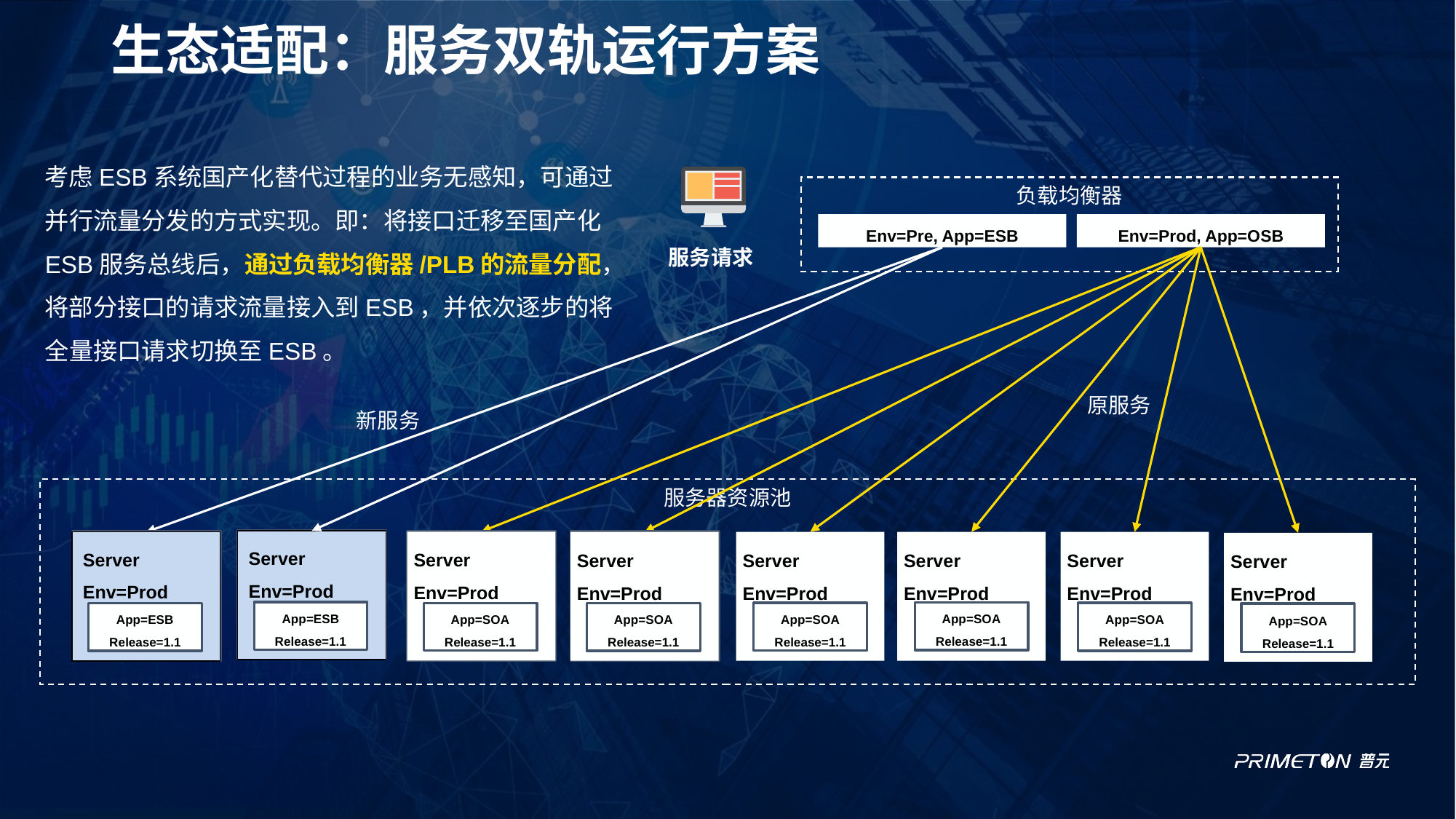

# 生态适配：服务双轨运行方案
考虑ESB系统国产化替代过程的业务无感知，可通过并行流量分发的方式实现。即：将接口迁移至国产化ESB服务总线后，通过负载均衡器/PLB的流量分配，将部分接口的请求流量接入到ESB，并依次逐步的将全量接口请求切换至ESB。

负载均衡器
Env=Pre, App=ESB
Env=Prod, App=OSB
服务请求
原服务
新服务
服务器资源池
容器
Env=Canary

容器
Env=Prod

容器
Env=Pre

Server
Env=Prod

容器
Env=Canary

容器
Env=Prod

容器
Env=Canary

容器
Env=Pre

容器
Env=Pre

Server
Env=Prod

容器
Env=Prod

容器
Env=Prod

容器
Env=Pre

Server
Env=Prod

Server
Env=Prod

Server
Env=Prod

Server
Env=Prod

Server
Env=Prod

Server
Env=Prod

App=Portal
Release=1.0
App=ESB
Release=1.1
App=Portal
Release=1.0
App=Portal
Release=1.0
App=SOA
Release=1.1
App=Portal
Release=1.0
App=Portal
Release=1.0
App=Portal
Release=1.0
App=Portal
Release=1.0
App=SOA
Release=1.1
App=SOA
Release=1.1
App=ESB
Release=1.1
App=SOA
Release=1.1
App=SOA
Release=1.1
App=Portal
Release=1.0
App=SOA
Release=1.1